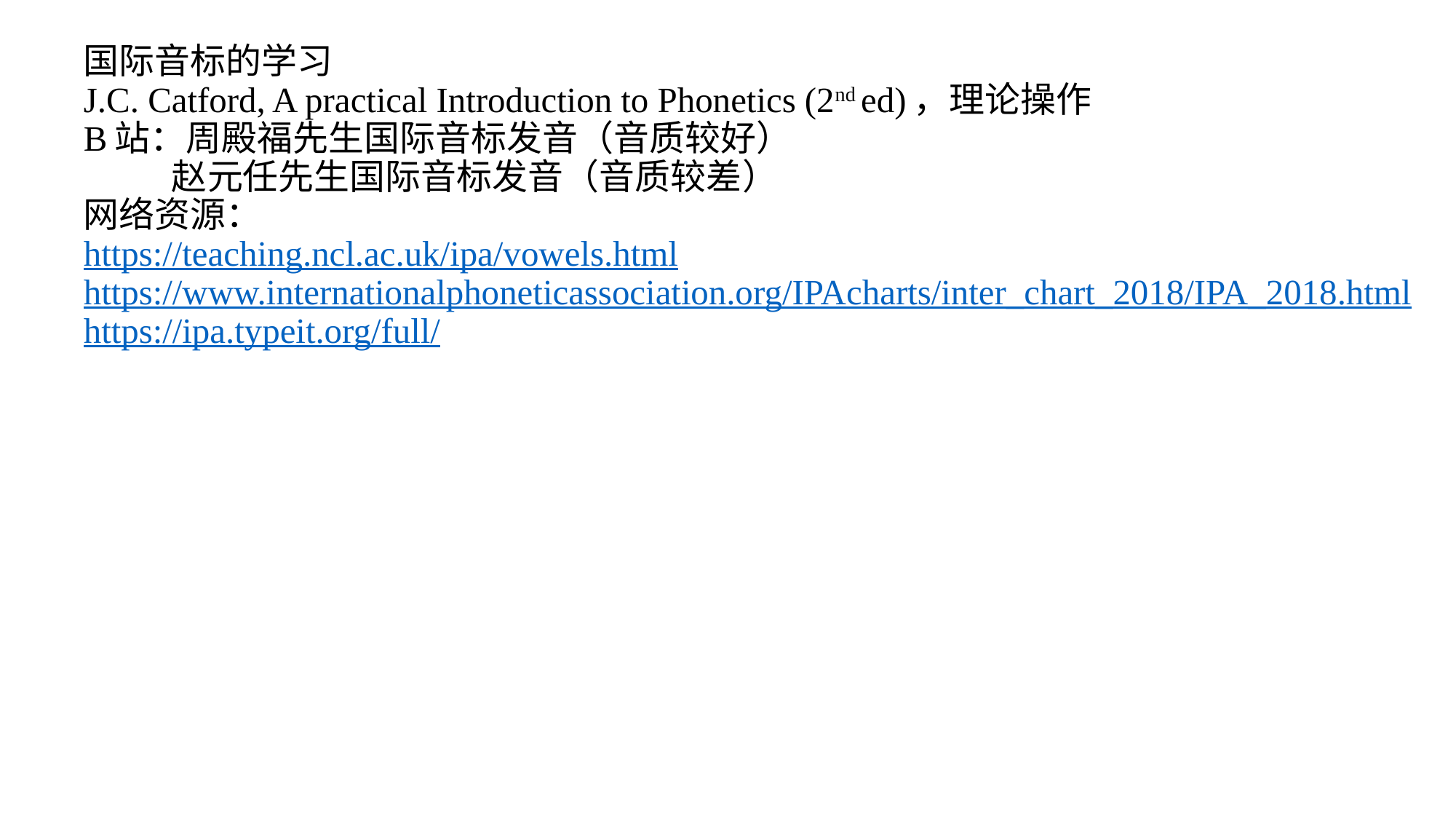

# 国际音标的学习 J.C. Catford, A practical Introduction to Phonetics (2nd ed)，理论操作 B站：周殿福先生国际音标发音（音质较好） 赵元任先生国际音标发音（音质较差） 网络资源： https://teaching.ncl.ac.uk/ipa/vowels.html https://www.internationalphoneticassociation.org/IPAcharts/inter_chart_2018/IPA_2018.html https://ipa.typeit.org/full/